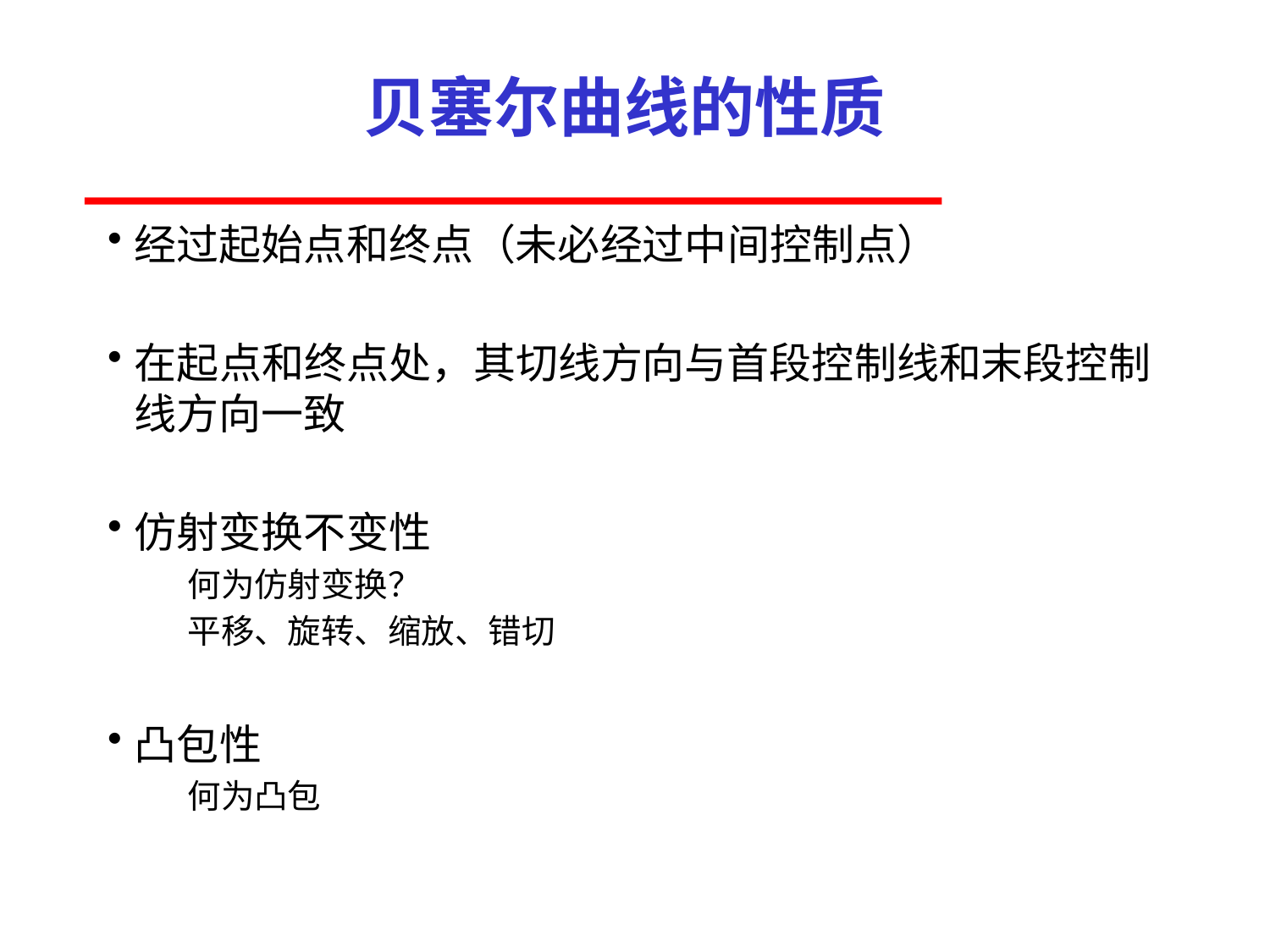

# 贝塞尔曲线的性质
经过起始点和终点（未必经过中间控制点）

在起点和终点处，其切线方向与首段控制线和末段控制线方向一致

仿射变换不变性
何为仿射变换？
平移、旋转、缩放、错切

凸包性
何为凸包
26